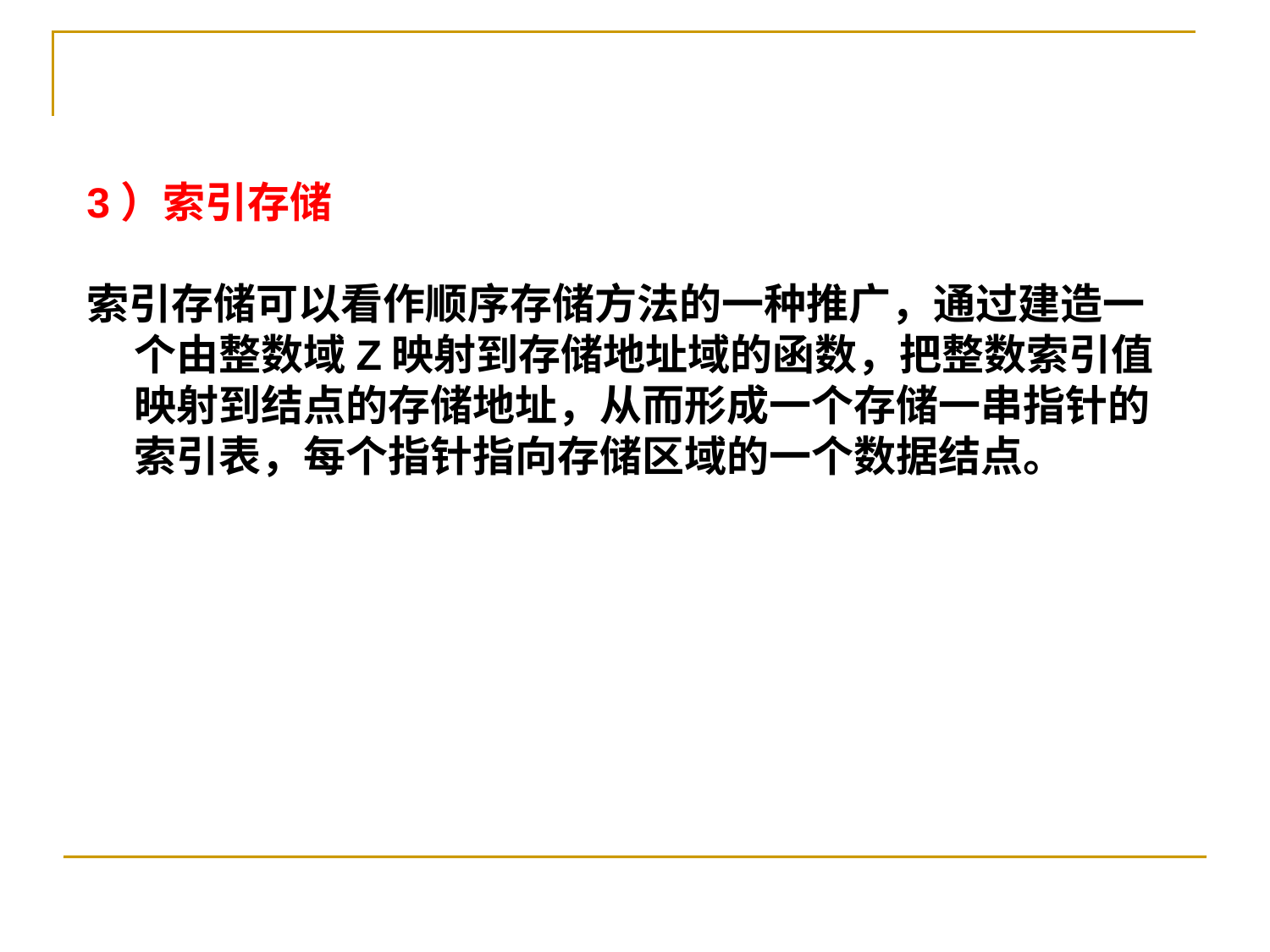

3）索引存储

索引存储可以看作顺序存储方法的一种推广，通过建造一个由整数域Z映射到存储地址域的函数，把整数索引值映射到结点的存储地址，从而形成一个存储一串指针的索引表，每个指针指向存储区域的一个数据结点。